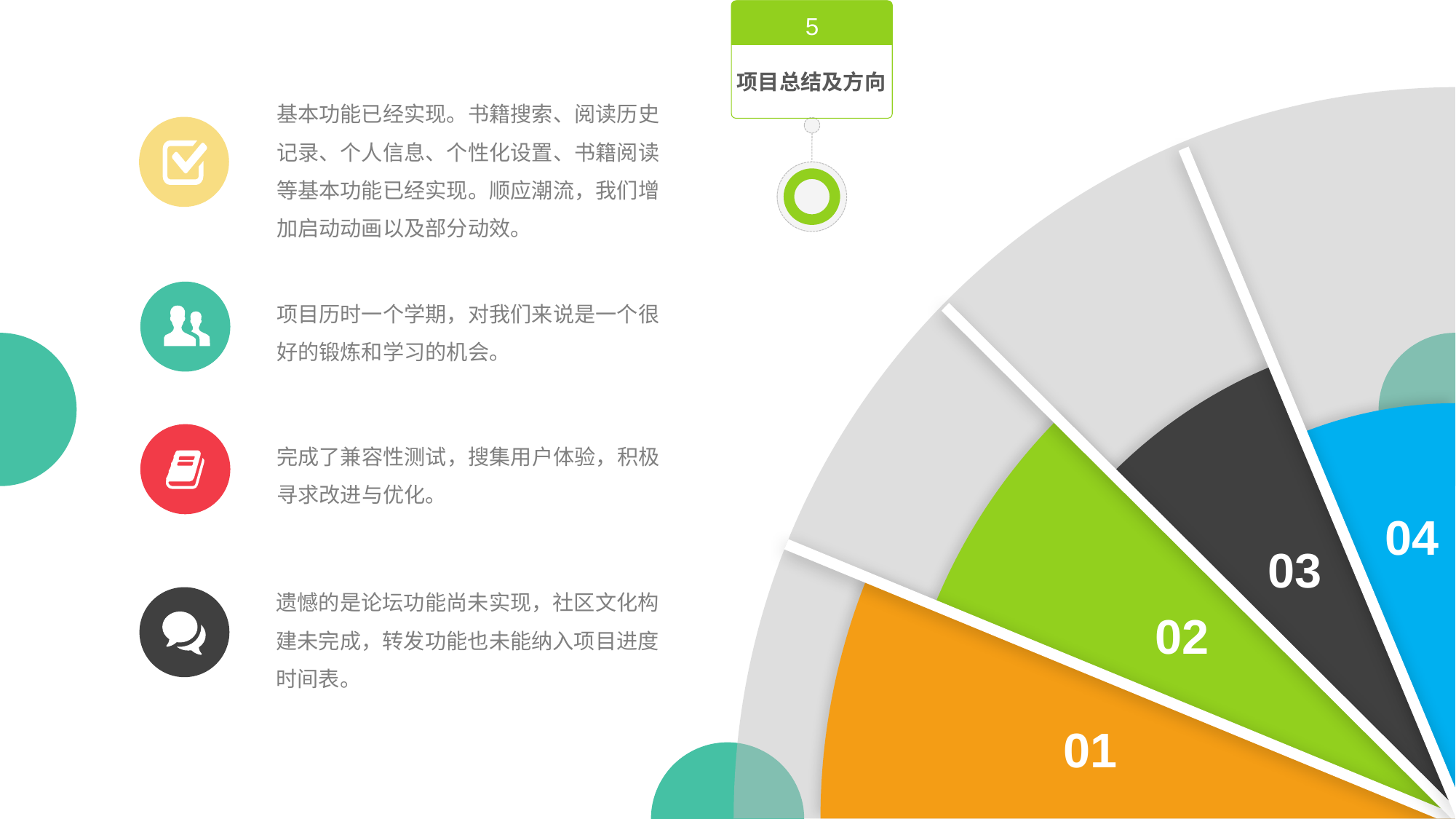

5
项目总结及方向
Place

基本功能已经实现。书籍搜索、阅读历史记录、个人信息、个性化设置、书籍阅读等基本功能已经实现。顺应潮流，我们增加启动动画以及部分动效。

项目历时一个学期，对我们来说是一个很好的锻炼和学习的机会。

03

04

02

完成了兼容性测试，搜集用户体验，积极寻求改进与优化。
遗憾的是论坛功能尚未实现，社区文化构建未完成，转发功能也未能纳入项目进度时间表。

01